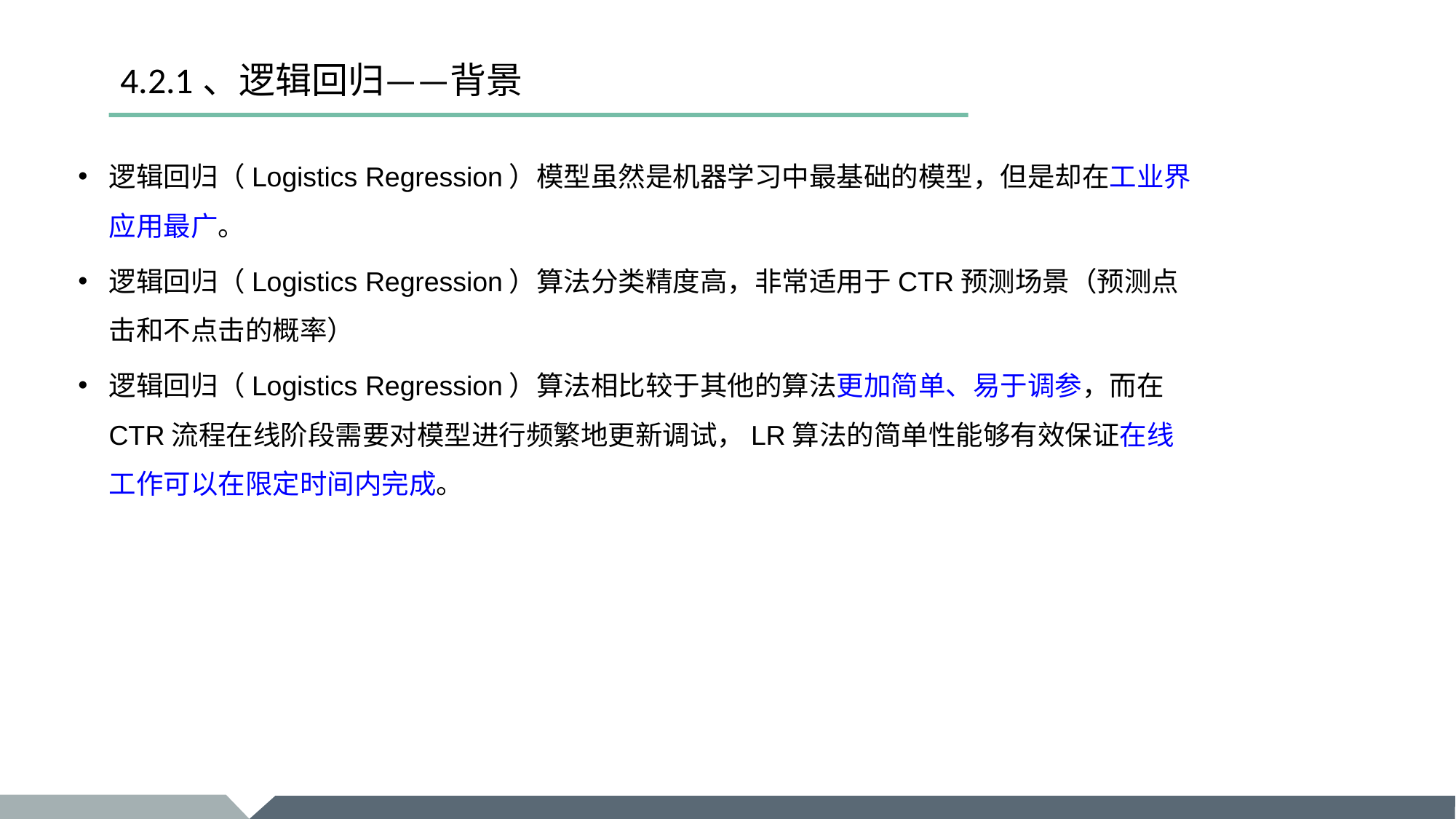

# 4.2.1、逻辑回归——背景
逻辑回归（Logistics Regression）模型虽然是机器学习中最基础的模型，但是却在工业界应用最广。
逻辑回归（Logistics Regression）算法分类精度高，非常适用于CTR预测场景（预测点击和不点击的概率）
逻辑回归（Logistics Regression）算法相比较于其他的算法更加简单、易于调参，而在CTR流程在线阶段需要对模型进行频繁地更新调试，LR算法的简单性能够有效保证在线工作可以在限定时间内完成。